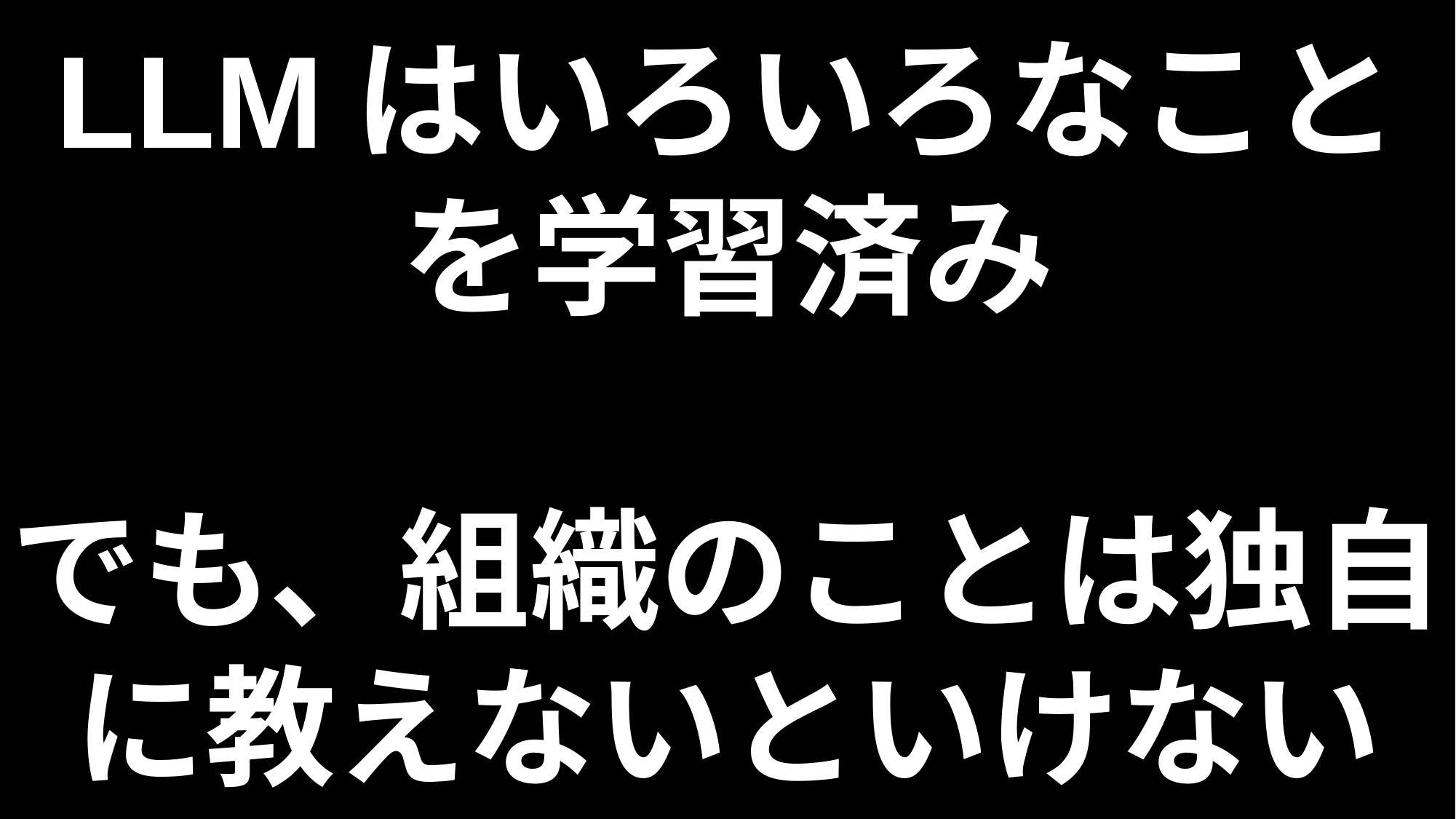

LLMはいろいろなことを学習済み

でも、組織のことは独自に教えないといけない